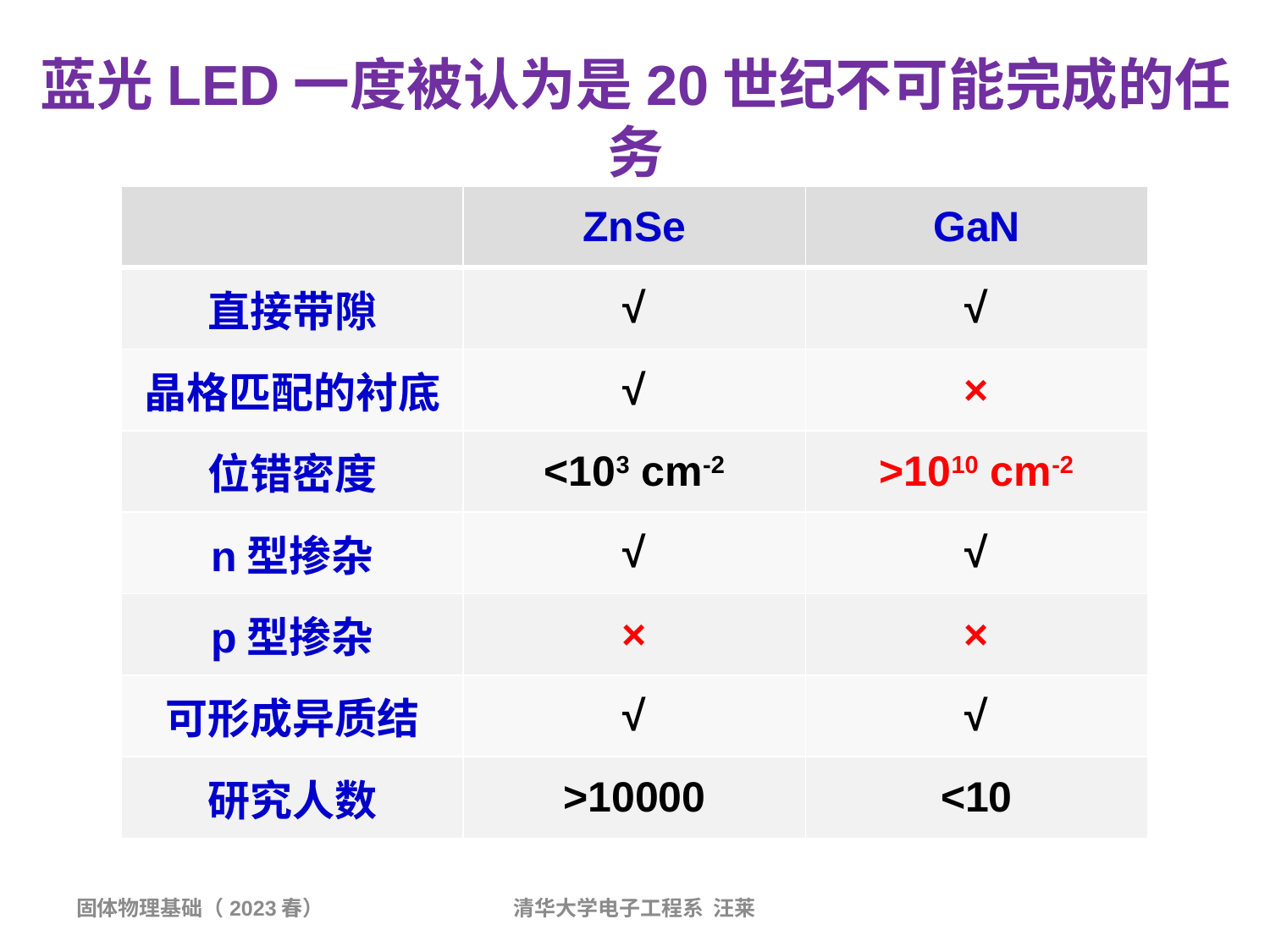

蓝光LED一度被认为是20世纪不可能完成的任务
|  | ZnSe | GaN |
| --- | --- | --- |
| 直接带隙 | √ | √ |
| 晶格匹配的衬底 | √ | × |
| 位错密度 | <103 cm-2 | >1010 cm-2 |
| n型掺杂 | √ | √ |
| p型掺杂 | × | × |
| 可形成异质结 | √ | √ |
| 研究人数 | >10000 | <10 |
固体物理基础（2023春）
清华大学电子工程系  汪莱
30